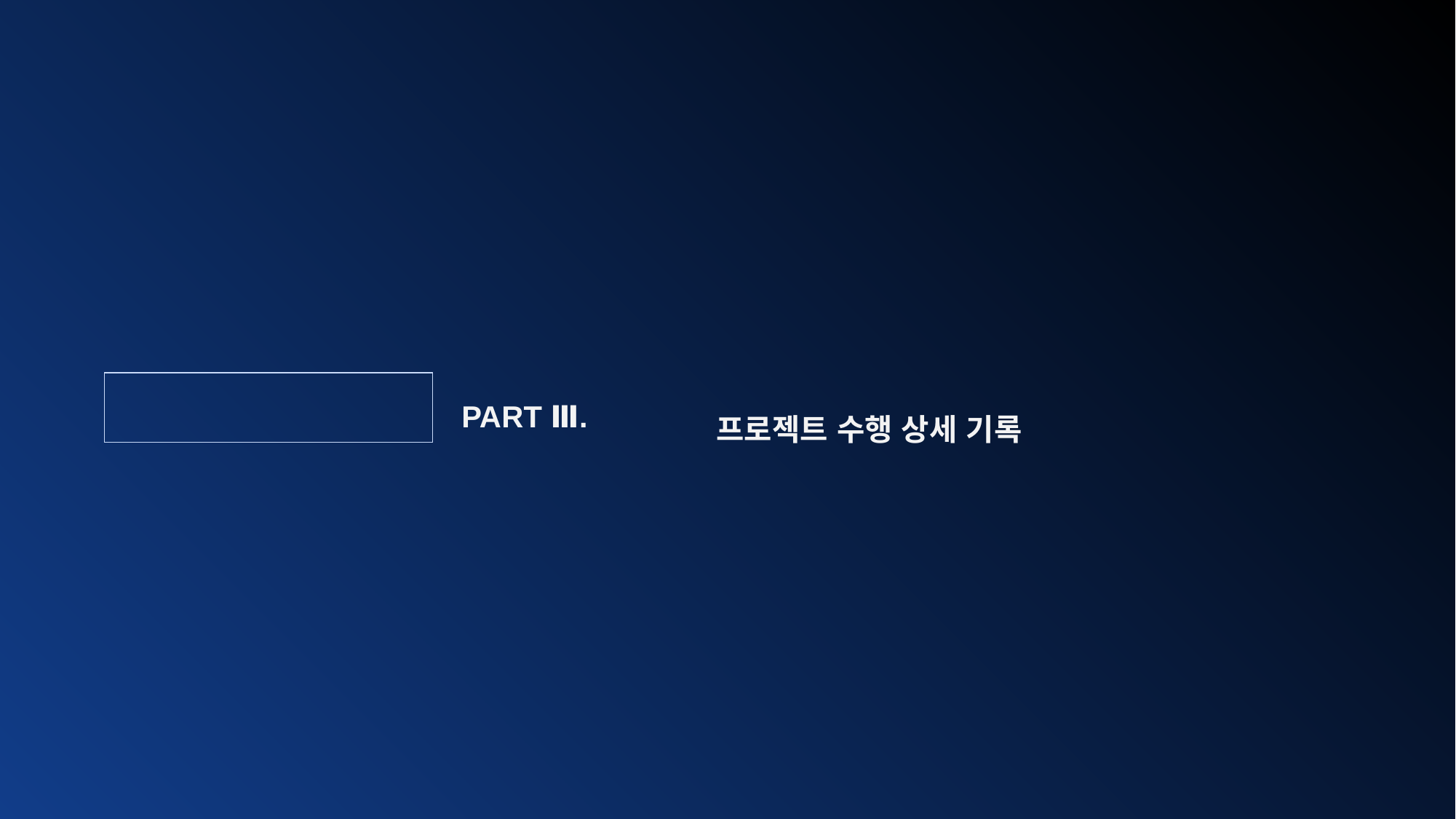

|  |
| --- |
| PART Ⅲ. | 프로젝트 수행 상세 기록 |
| --- | --- |